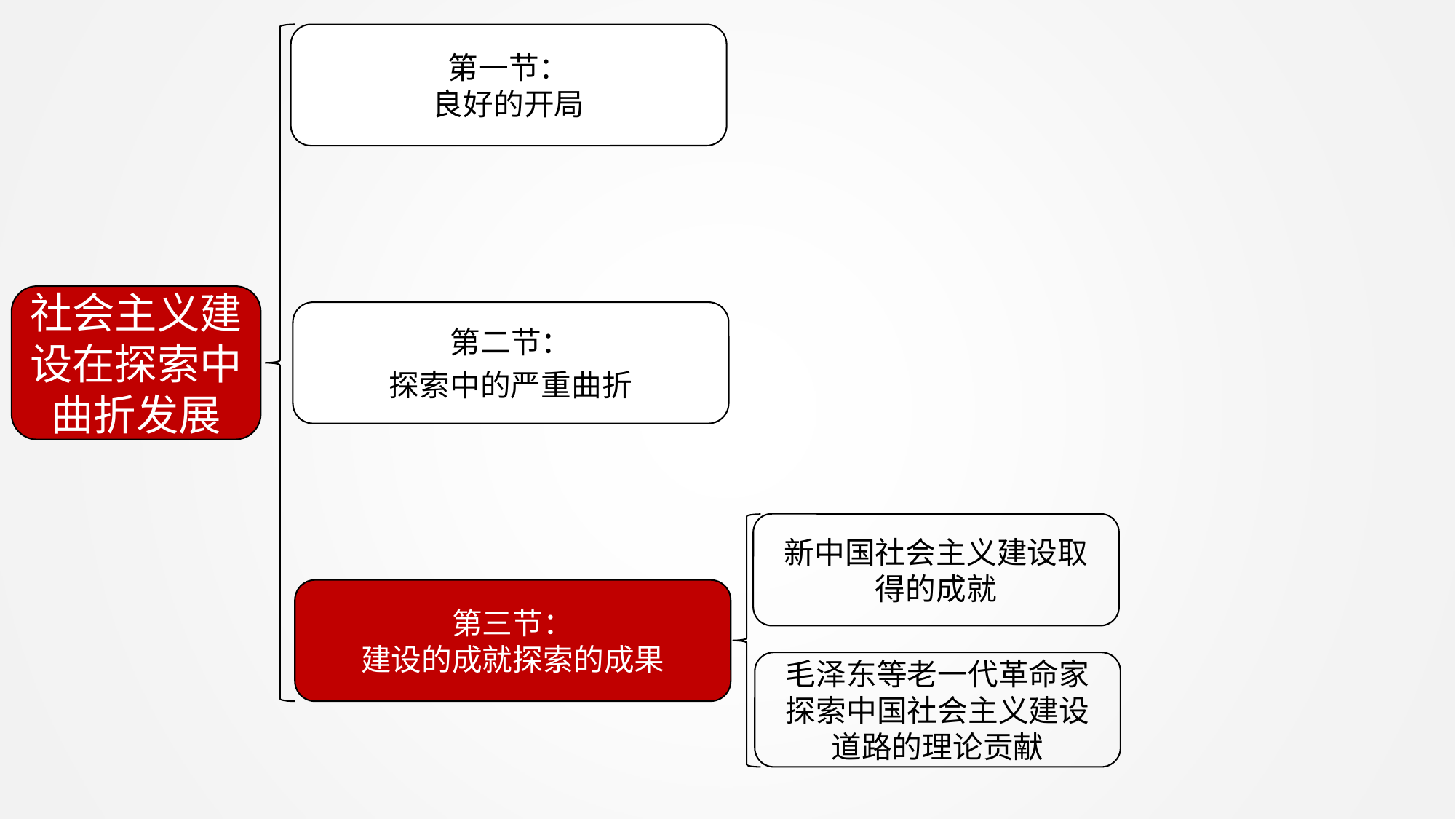

第一节：
良好的开局
社会主义建设在探索中曲折发展
第二节：
探索中的严重曲折
新中国社会主义建设取得的成就

第三节：
建设的成就探索的成果
毛泽东等老一代革命家探索中国社会主义建设道路的理论贡献